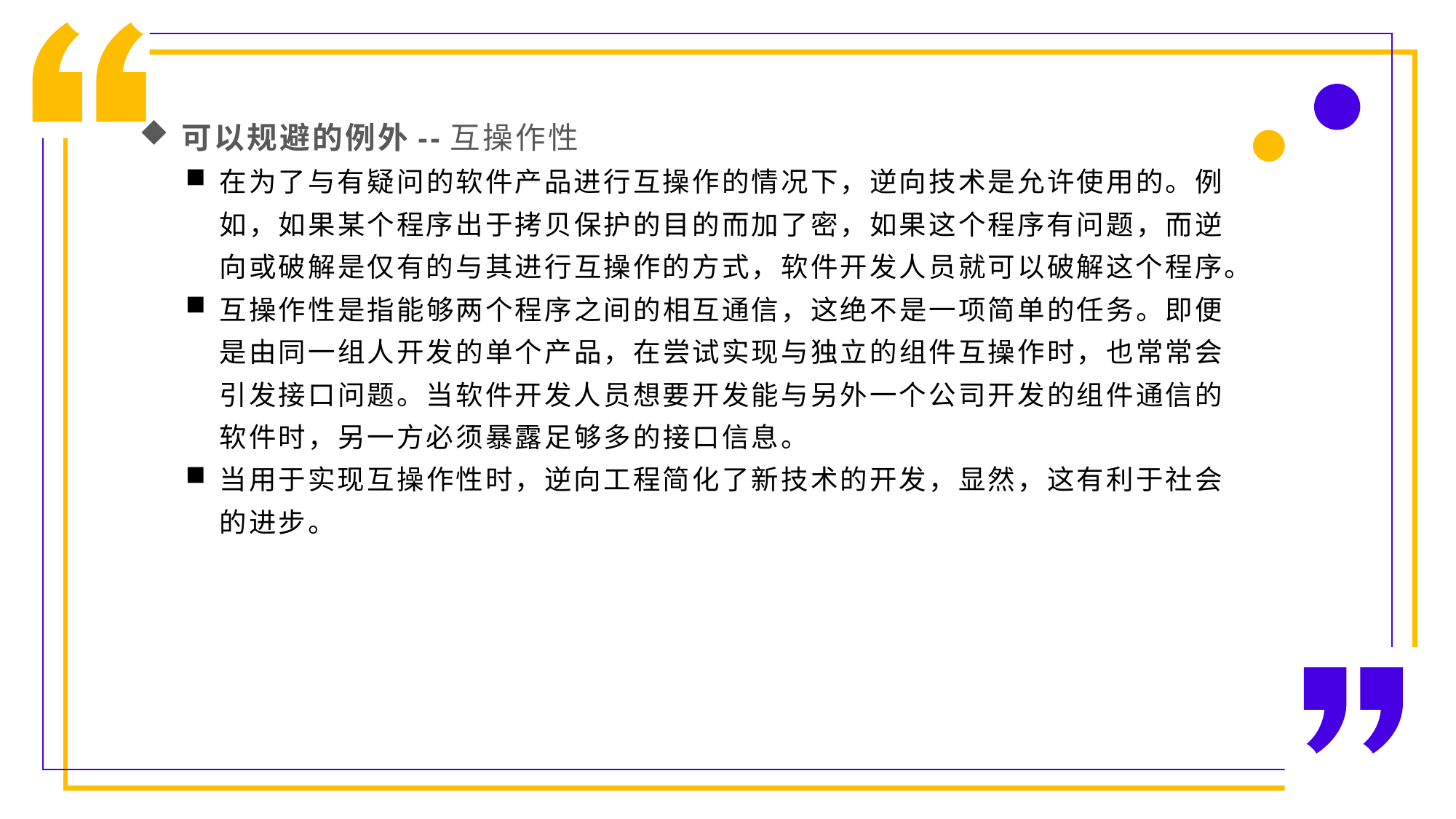

可以规避的例外--互操作性
在为了与有疑问的软件产品进行互操作的情况下，逆向技术是允许使用的。例如，如果某个程序出于拷贝保护的目的而加了密，如果这个程序有问题，而逆向或破解是仅有的与其进行互操作的方式，软件开发人员就可以破解这个程序。
互操作性是指能够两个程序之间的相互通信，这绝不是一项简单的任务。即便是由同一组人开发的单个产品，在尝试实现与独立的组件互操作时，也常常会引发接口问题。当软件开发人员想要开发能与另外一个公司开发的组件通信的软件时，另一方必须暴露足够多的接口信息。
当用于实现互操作性时，逆向工程简化了新技术的开发，显然，这有利于社会的进步。